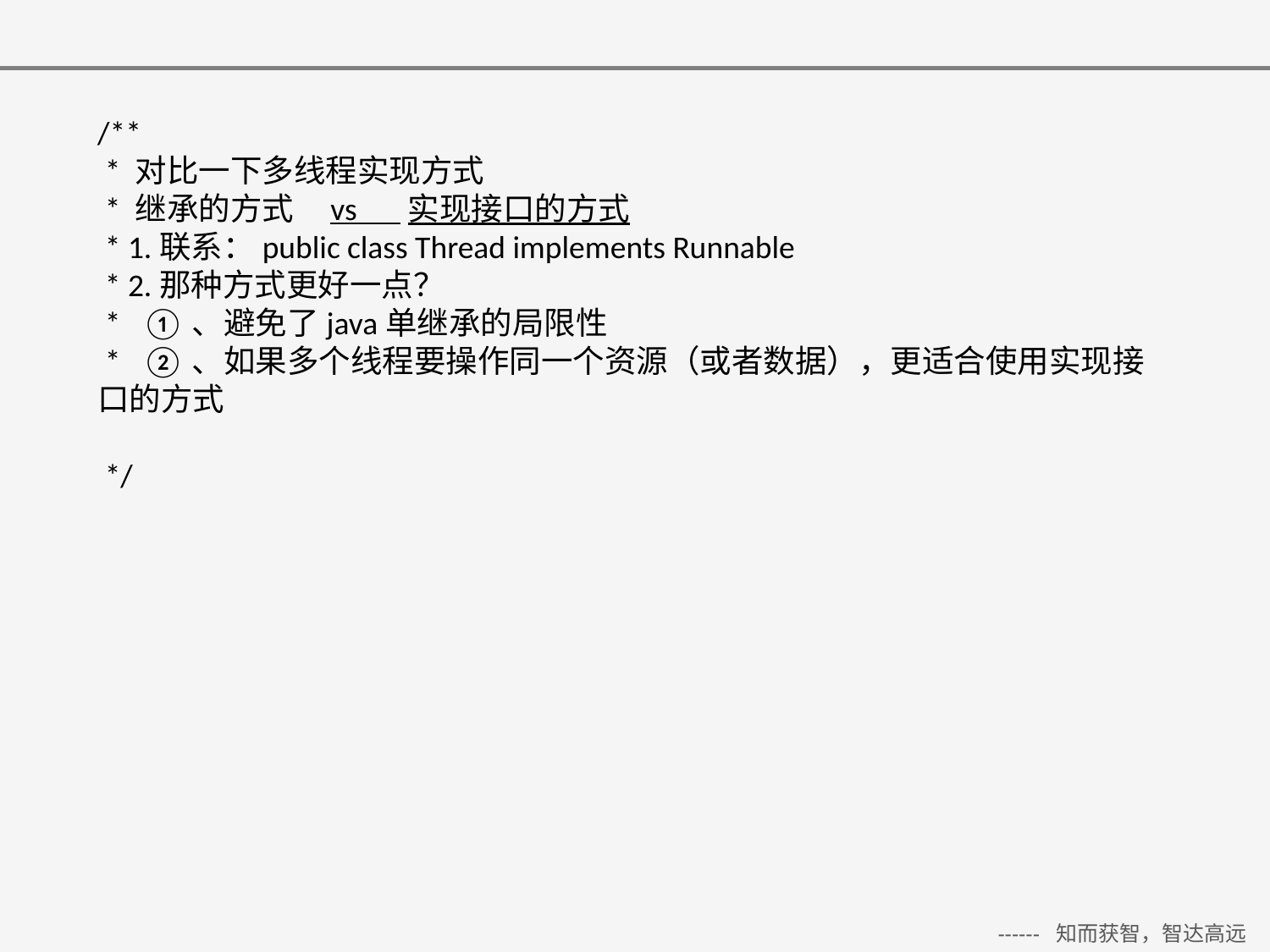

/**
 * 对比一下多线程实现方式
 * 继承的方式    vs      实现接口的方式
 * 1.联系：public class Thread implements Runnable
 * 2.那种方式更好一点？
 *   ①、避免了java单继承的局限性
 *   ②、如果多个线程要操作同一个资源（或者数据），更适合使用实现接口的方式

 */